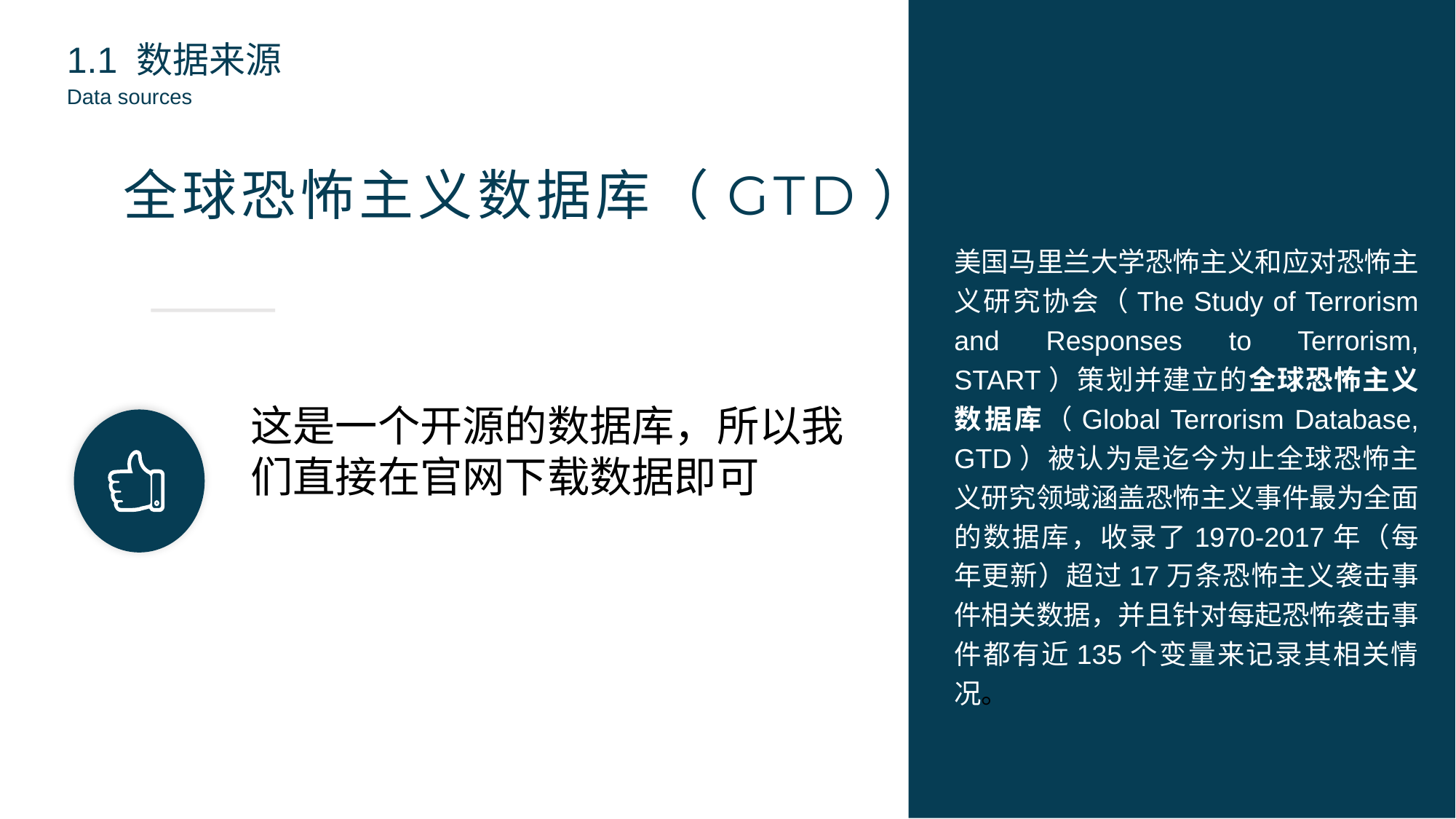

1.1 数据来源
Data sources
全球恐怖主义数据库（GTD）
美国马里兰大学恐怖主义和应对恐怖主义研究协会（The Study of Terrorism and Responses to Terrorism, START）策划并建立的全球恐怖主义数据库（Global Terrorism Database, GTD）被认为是迄今为止全球恐怖主义研究领域涵盖恐怖主义事件最为全面的数据库，收录了1970-2017年（每年更新）超过17万条恐怖主义袭击事件相关数据，并且针对每起恐怖袭击事件都有近135个变量来记录其相关情况。

这是一个开源的数据库，所以我们直接在官网下载数据即可